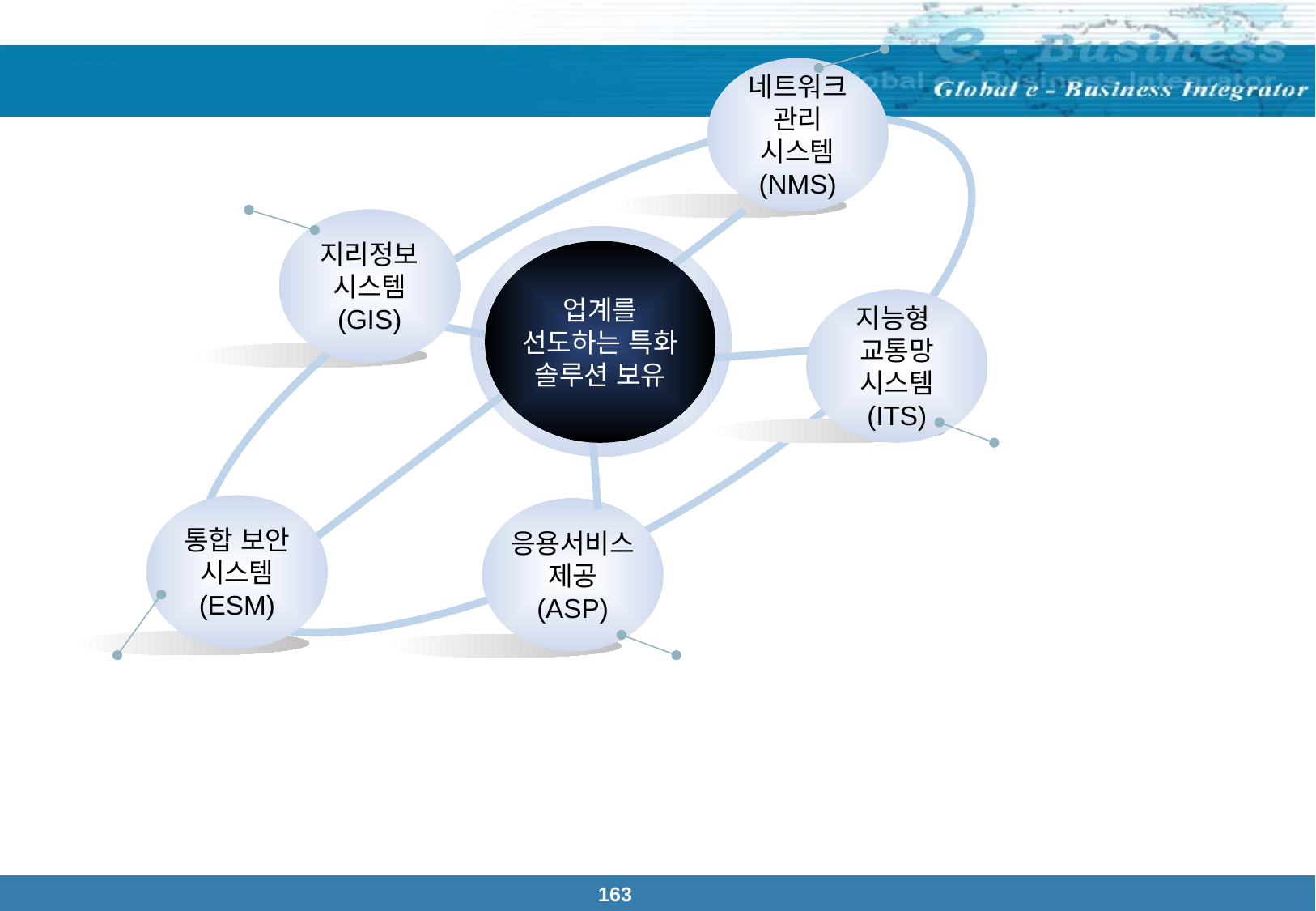

네트워크
관리
시스템
(NMS)

지리정보
시스템
(GIS)

업계를
선도하는 특화
솔루션 보유
지능형
교통망
시스템
(ITS)

통합 보안
시스템
(ESM)
응용서비스
제공
(ASP)

163